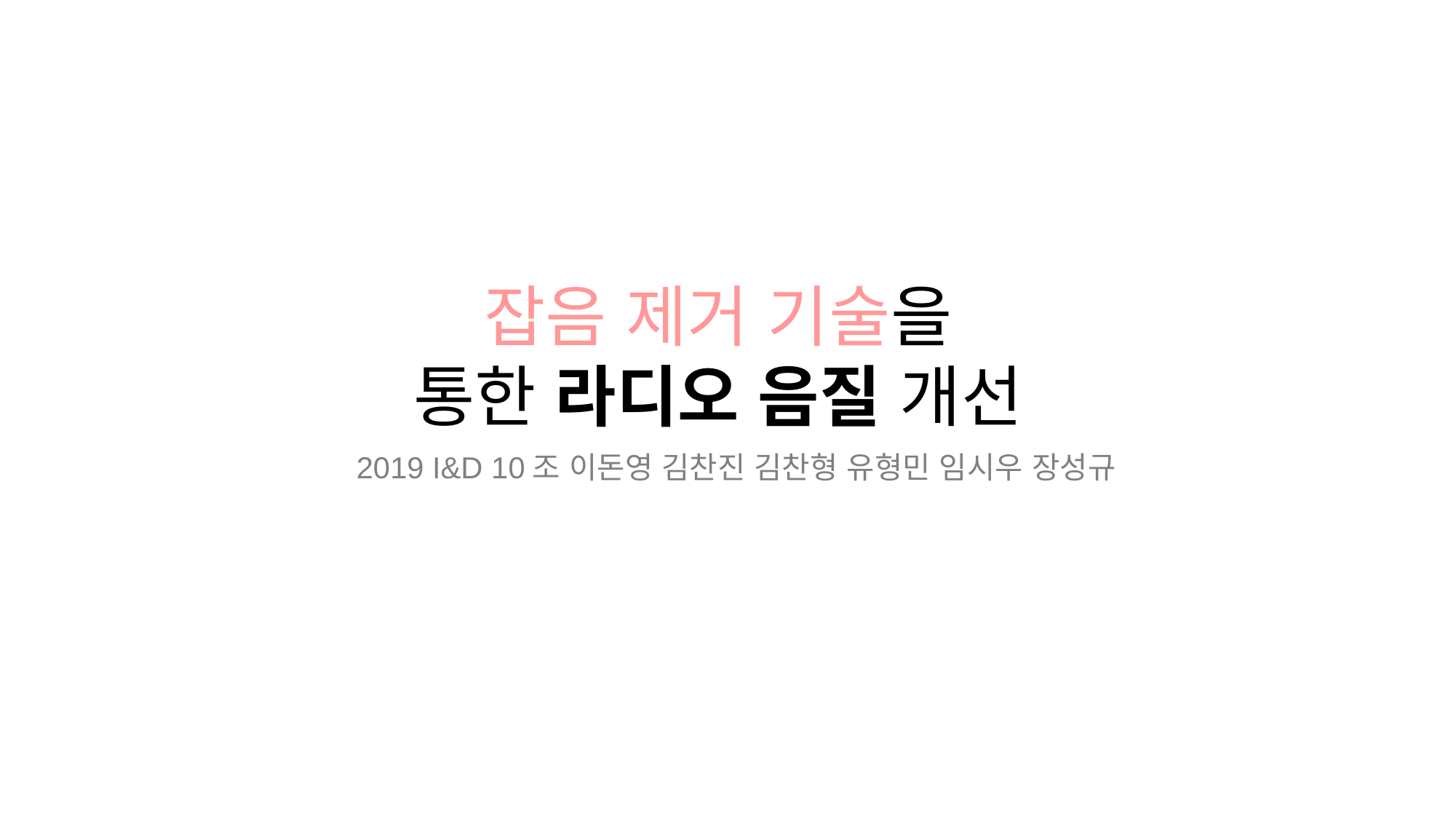

# 잡음 제거 기술을 통한 라디오 음질 개선
2019 I&D 10조 이돈영 김찬진 김찬형 유형민 임시우 장성규